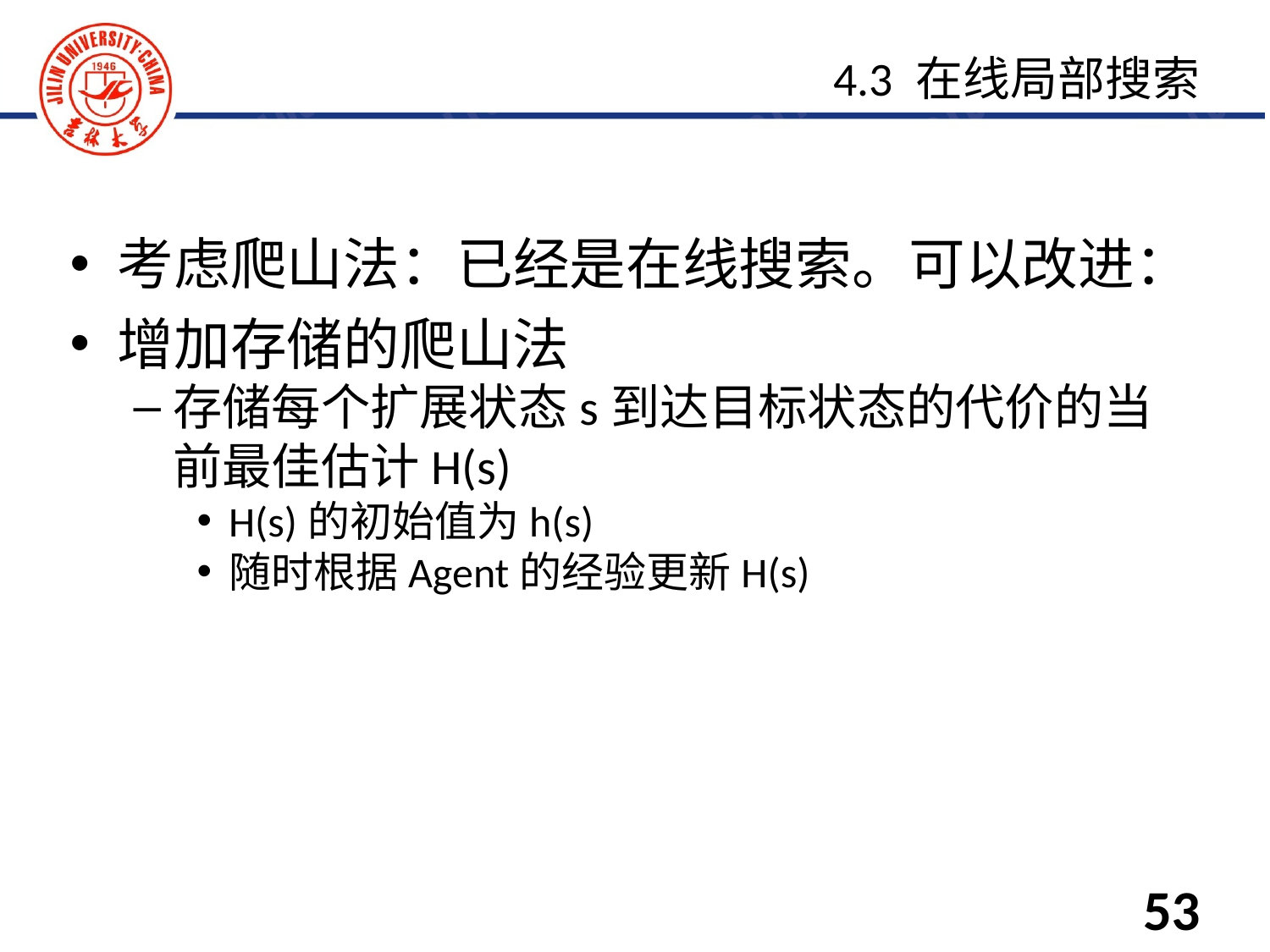

考虑爬山法：已经是在线搜索。可以改进：
增加存储的爬山法
存储每个扩展状态s到达目标状态的代价的当前最佳估计H(s)
H(s)的初始值为h(s)
随时根据Agent的经验更新H(s)
4.3 在线局部搜索
53